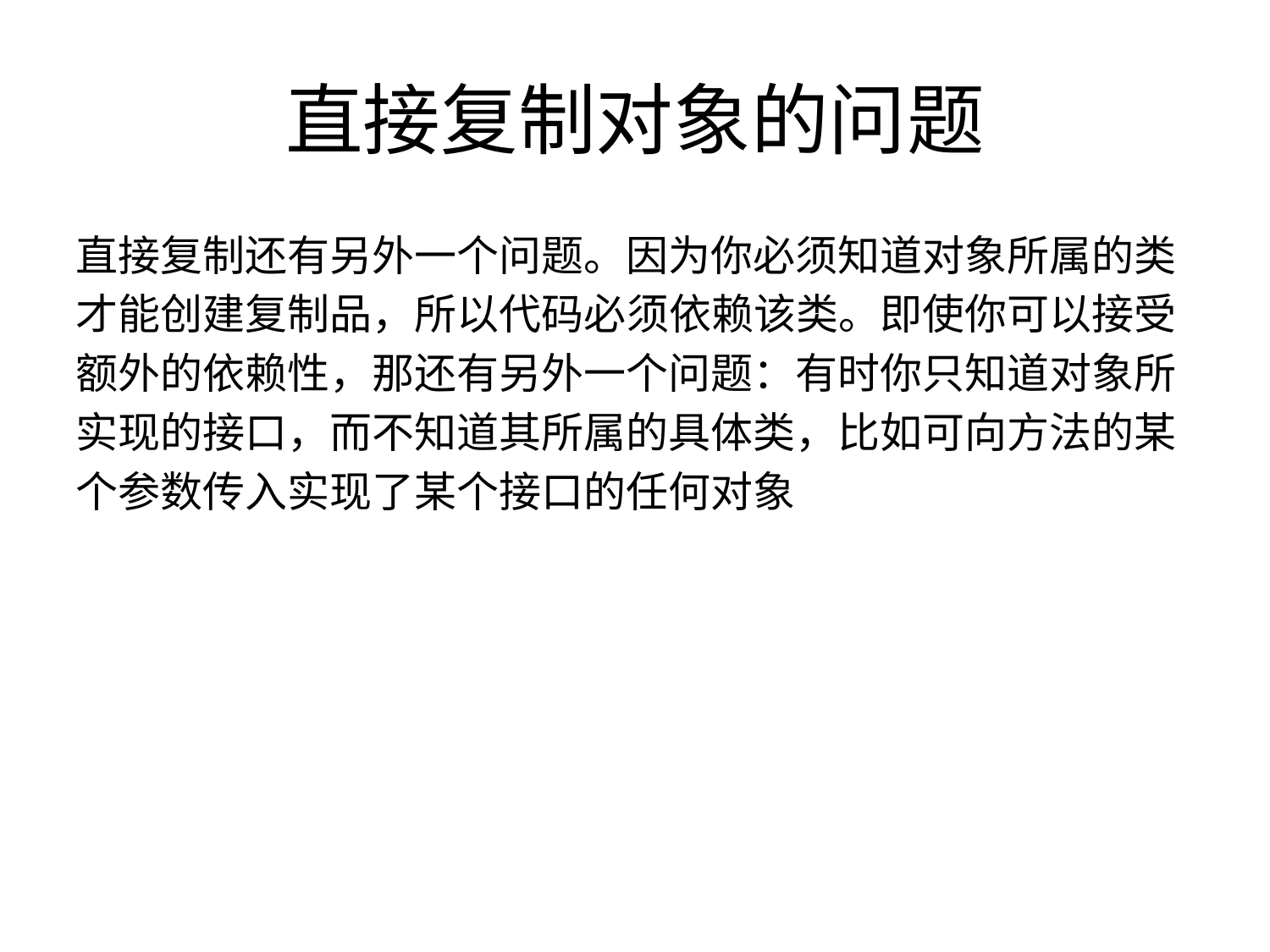

# 直接复制对象的问题
直接复制还有另外一个问题。因为你必须知道对象所属的类
才能创建复制品，所以代码必须依赖该类。即使你可以接受
额外的依赖性，那还有另外一个问题：有时你只知道对象所
实现的接口，而不知道其所属的具体类，比如可向方法的某
个参数传入实现了某个接口的任何对象